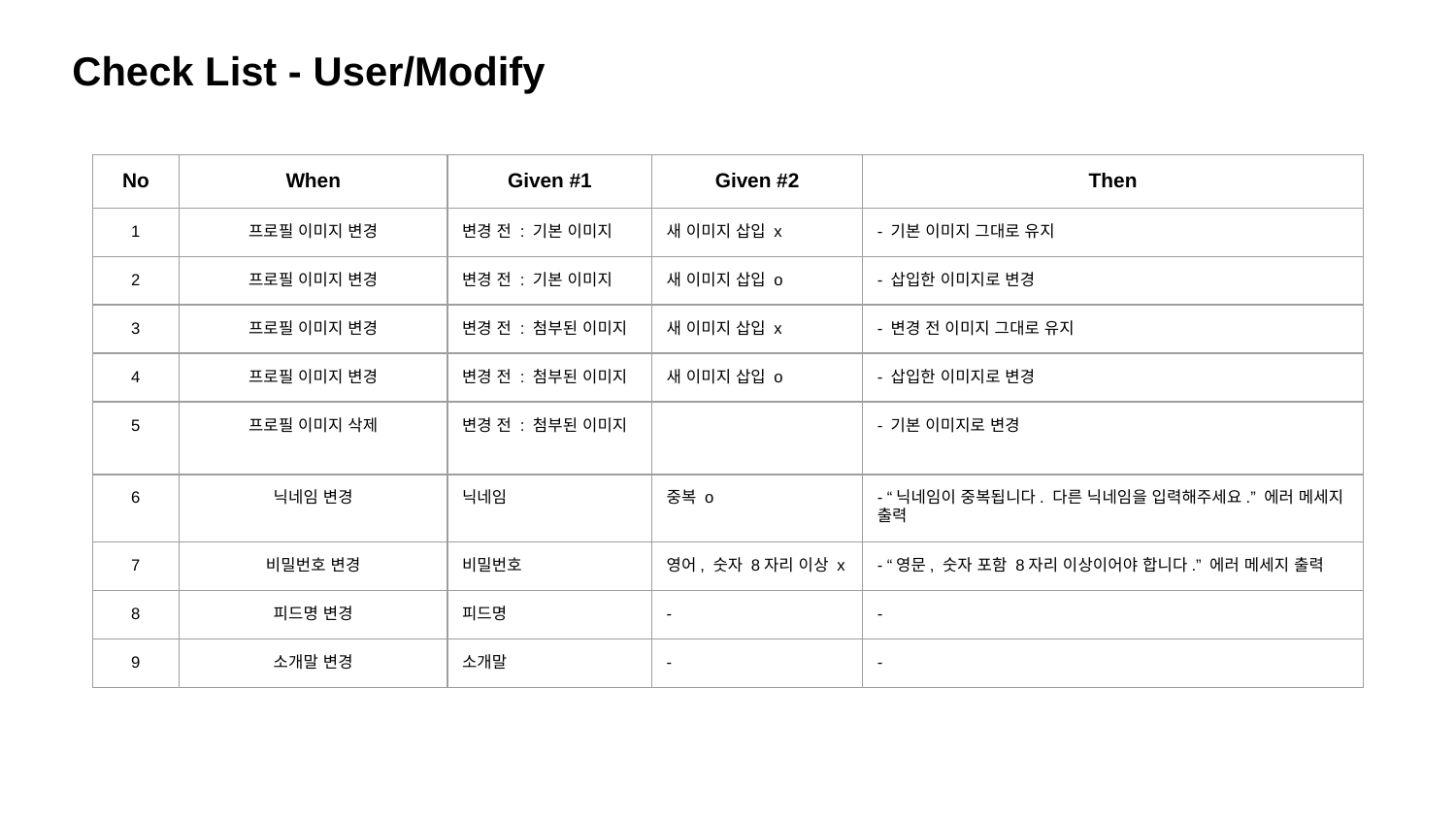

Check List - User/Modify
| No | When | Given #1 | Given #2 | Then |
| --- | --- | --- | --- | --- |
| 1 | 프로필 이미지 변경 | 변경 전 : 기본 이미지 | 새 이미지 삽입 x | - 기본 이미지 그대로 유지 |
| 2 | 프로필 이미지 변경 | 변경 전 : 기본 이미지 | 새 이미지 삽입 o | - 삽입한 이미지로 변경 |
| 3 | 프로필 이미지 변경 | 변경 전 : 첨부된 이미지 | 새 이미지 삽입 x | - 변경 전 이미지 그대로 유지 |
| 4 | 프로필 이미지 변경 | 변경 전 : 첨부된 이미지 | 새 이미지 삽입 o | - 삽입한 이미지로 변경 |
| 5 | 프로필 이미지 삭제 | 변경 전 : 첨부된 이미지 |  | - 기본 이미지로 변경 |
| 6 | 닉네임 변경 | 닉네임 | 중복 o | - “닉네임이 중복됩니다. 다른 닉네임을 입력해주세요.” 에러 메세지 출력 |
| 7 | 비밀번호 변경 | 비밀번호 | 영어, 숫자 8자리 이상 x | - “영문, 숫자 포함 8자리 이상이어야 합니다.” 에러 메세지 출력 |
| 8 | 피드명 변경 | 피드명 | - | - |
| 9 | 소개말 변경 | 소개말 | - | - |